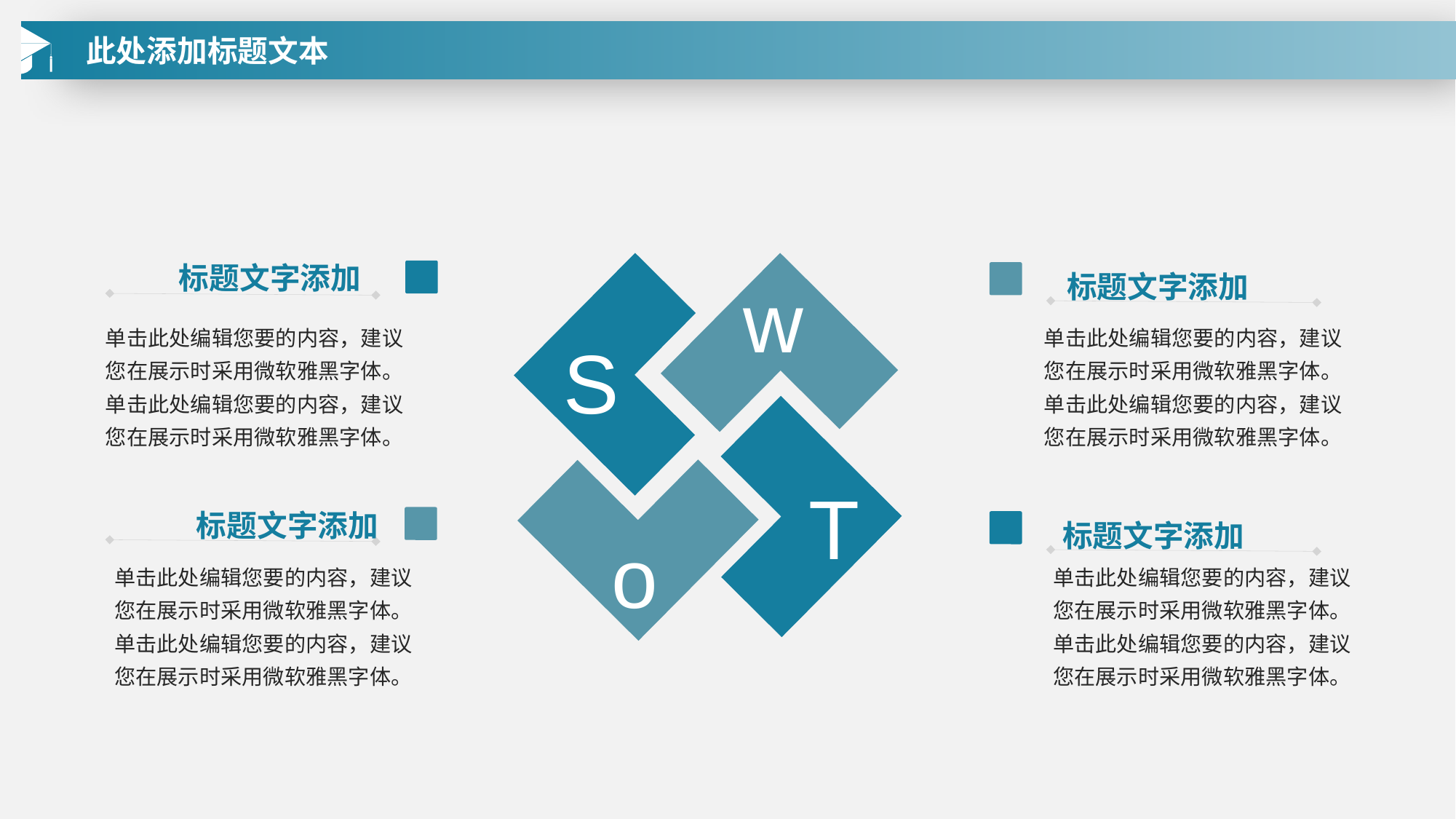

此处添加标题文本
w

标题文字添加
标题文字添加

S
单击此处编辑您要的内容，建议您在展示时采用微软雅黑字体。单击此处编辑您要的内容，建议您在展示时采用微软雅黑字体。
单击此处编辑您要的内容，建议您在展示时采用微软雅黑字体。单击此处编辑您要的内容，建议您在展示时采用微软雅黑字体。

T

o
标题文字添加
标题文字添加

单击此处编辑您要的内容，建议您在展示时采用微软雅黑字体。单击此处编辑您要的内容，建议您在展示时采用微软雅黑字体。
单击此处编辑您要的内容，建议您在展示时采用微软雅黑字体。单击此处编辑您要的内容，建议您在展示时采用微软雅黑字体。